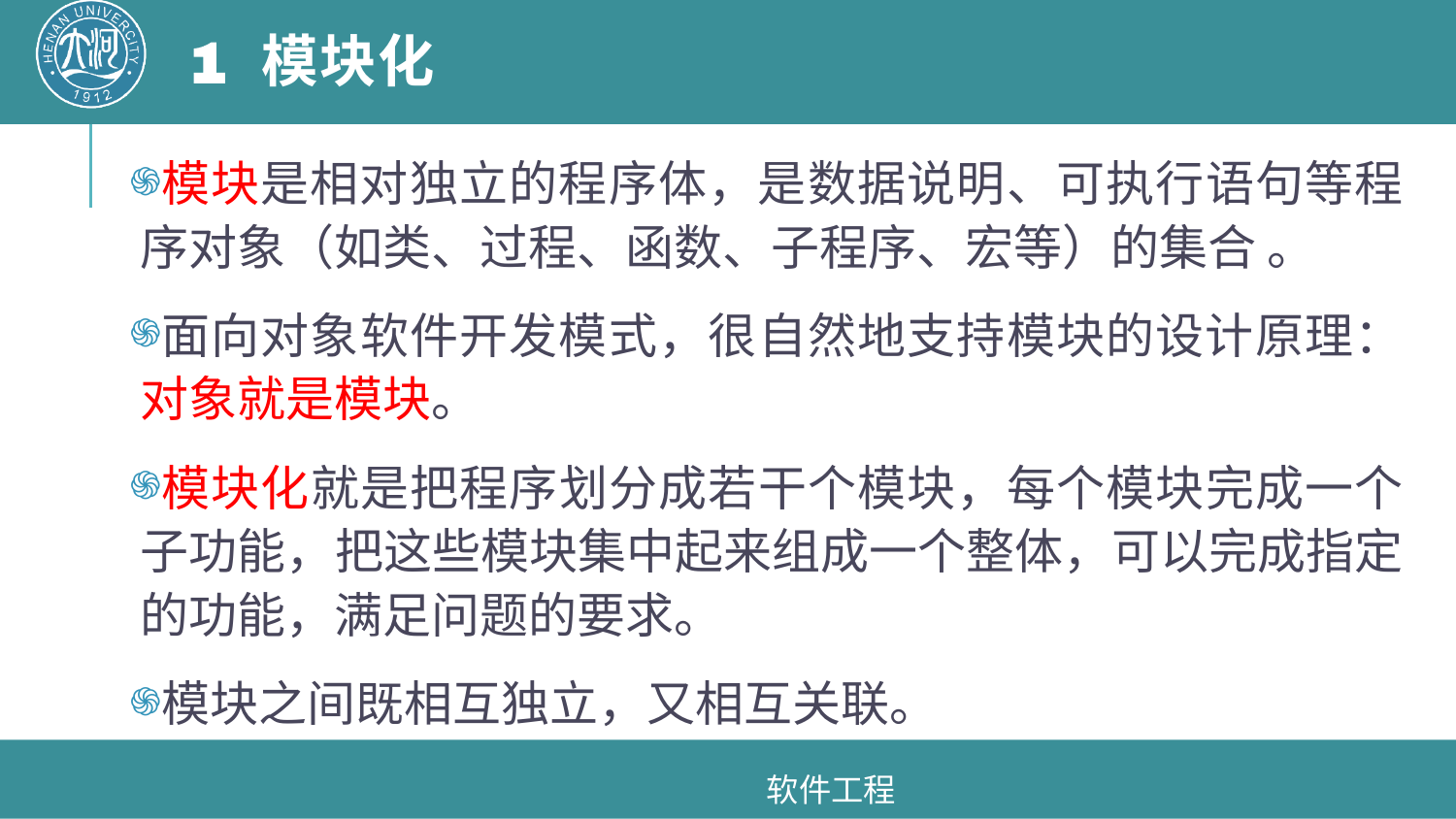

# 1 模块化
模块是相对独立的程序体，是数据说明、可执行语句等程序对象（如类、过程、函数、子程序、宏等）的集合 。
面向对象软件开发模式，很自然地支持模块的设计原理：对象就是模块。
模块化就是把程序划分成若干个模块，每个模块完成一个子功能，把这些模块集中起来组成一个整体，可以完成指定的功能，满足问题的要求。
模块之间既相互独立，又相互关联。

软件工程
131